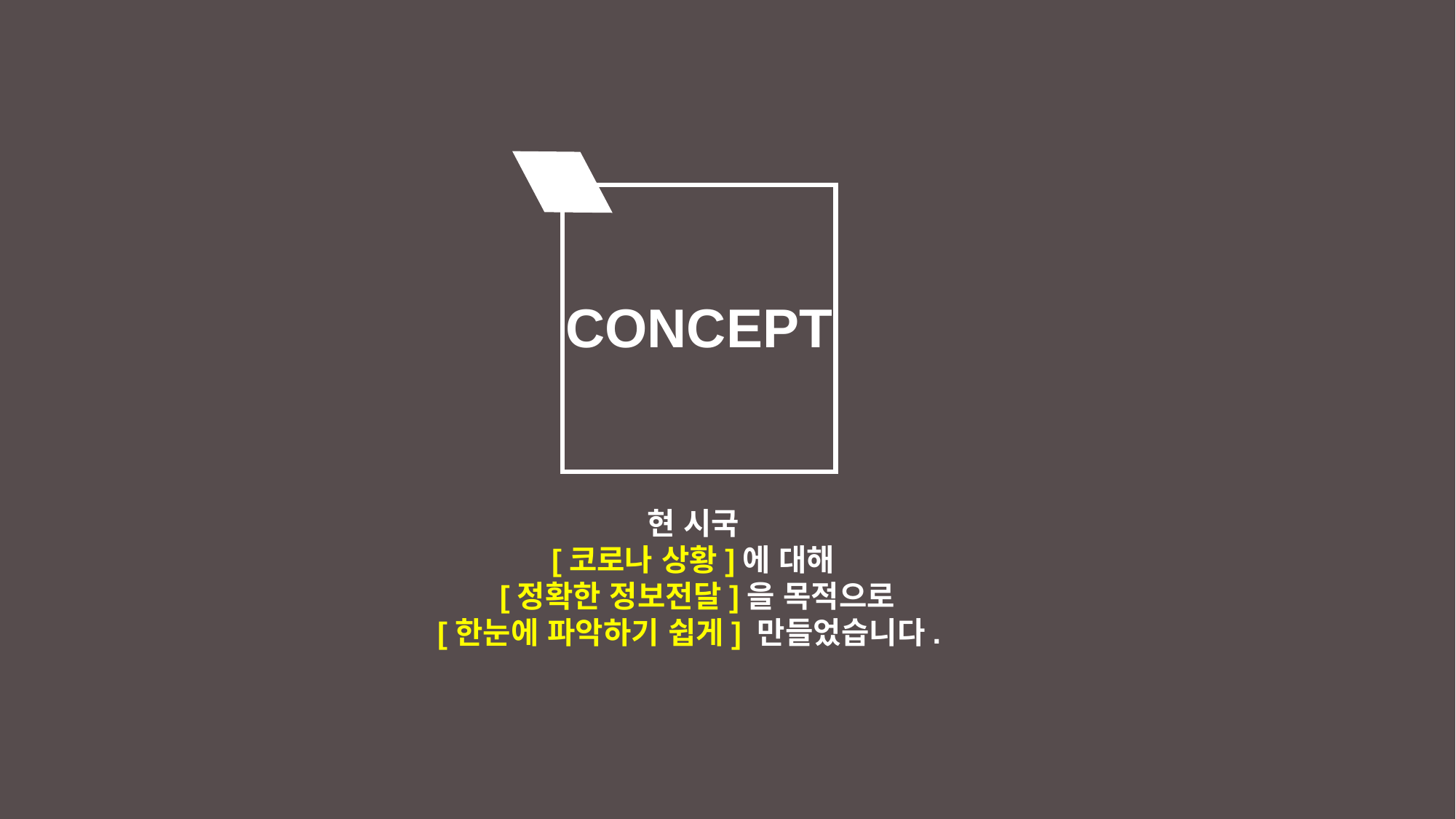

CONCEPT
현 시국
[코로나 상황]에 대해
[정확한 정보전달]을 목적으로
[한눈에 파악하기 쉽게] 만들었습니다.